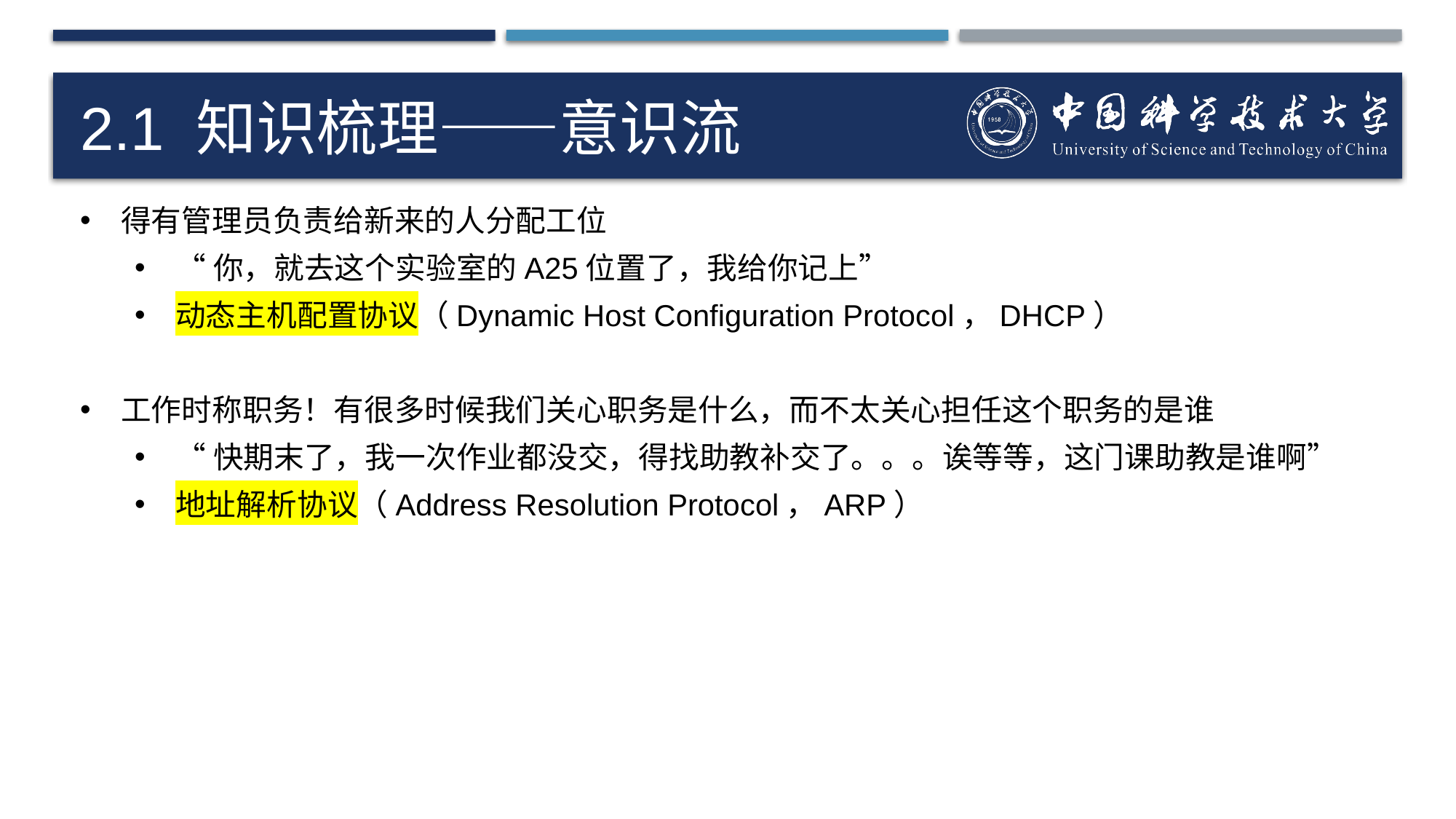

# 2.1 知识梳理——意识流
得有管理员负责给新来的人分配工位
“你，就去这个实验室的A25位置了，我给你记上”
动态主机配置协议（Dynamic Host Configuration Protocol，DHCP）

工作时称职务！有很多时候我们关心职务是什么，而不太关心担任这个职务的是谁
“快期末了，我一次作业都没交，得找助教补交了。。。诶等等，这门课助教是谁啊”
地址解析协议（Address Resolution Protocol，ARP）